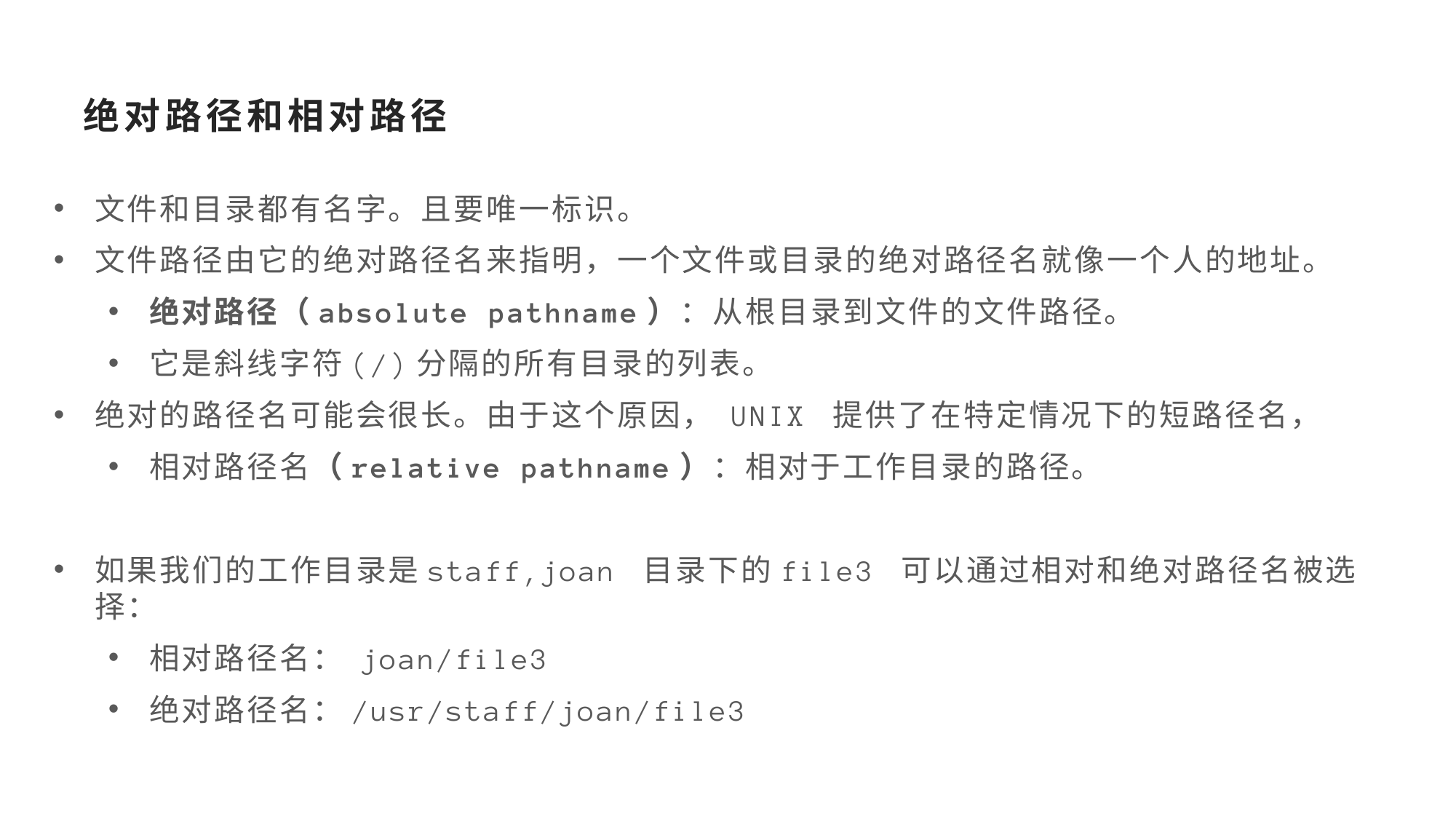

# 绝对路径和相对路径
文件和目录都有名字。且要唯一标识。
文件路径由它的绝对路径名来指明，一个文件或目录的绝对路径名就像一个人的地址。
绝对路径（absolute pathname）：从根目录到文件的文件路径。
它是斜线字符(/)分隔的所有目录的列表。
绝对的路径名可能会很长。由于这个原因， UNIX 提供了在特定情况下的短路径名，
相对路径名（relative pathname）：相对于工作目录的路径。

如果我们的工作目录是staff,joan 目录下的file3 可以通过相对和绝对路径名被选择：
相对路径名： joan/file3
绝对路径名：/usr/staff/joan/file3